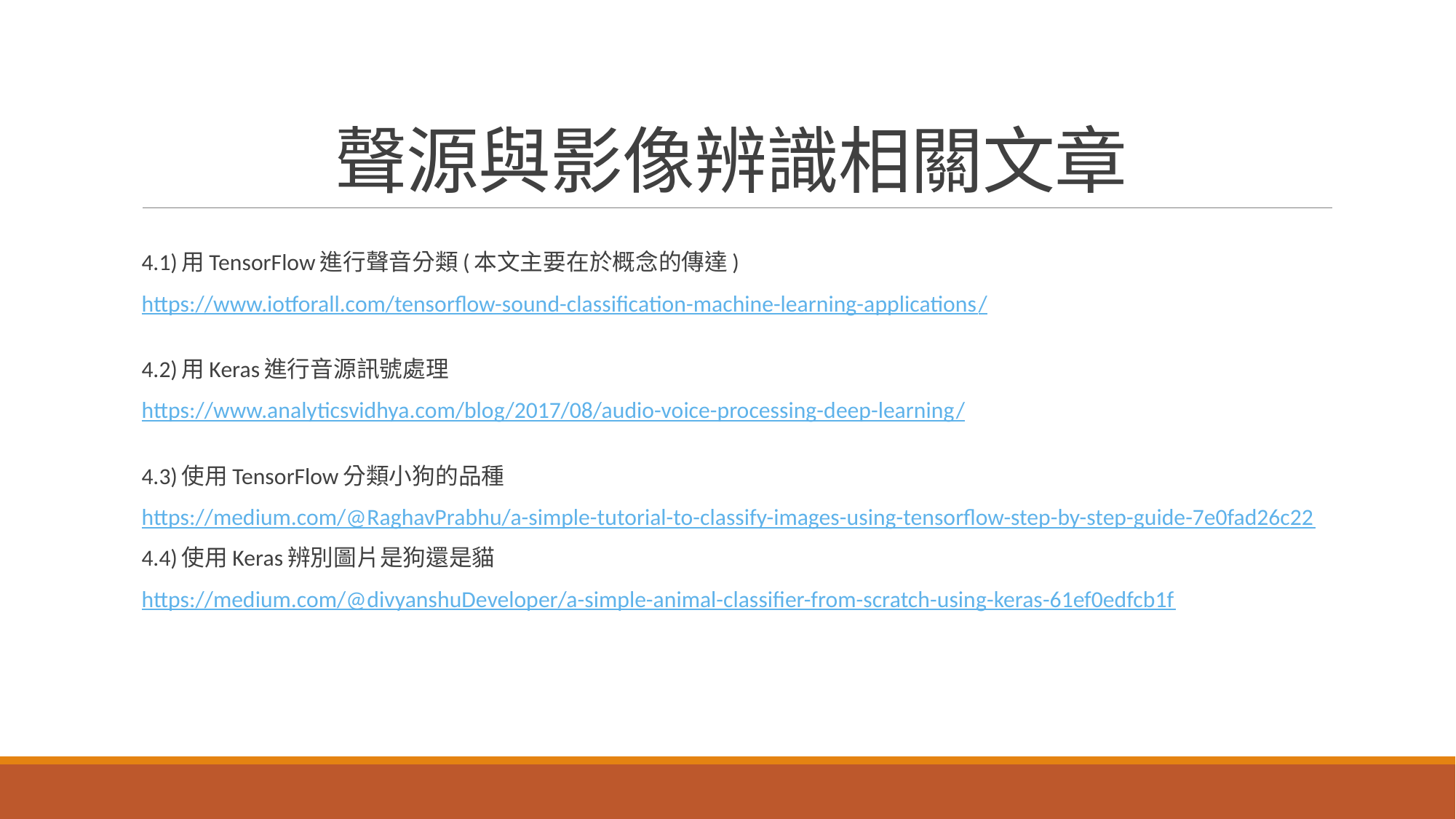

# 聲源與影像辨識相關文章
4.1)用TensorFlow進行聲音分類(本文主要在於概念的傳達)
https://www.iotforall.com/tensorflow-sound-classification-machine-learning-applications/
4.2)用Keras進行音源訊號處理
https://www.analyticsvidhya.com/blog/2017/08/audio-voice-processing-deep-learning/
4.3)使用TensorFlow分類小狗的品種
https://medium.com/@RaghavPrabhu/a-simple-tutorial-to-classify-images-using-tensorflow-step-by-step-guide-7e0fad26c22
4.4)使用Keras辨別圖片是狗還是貓
https://medium.com/@divyanshuDeveloper/a-simple-animal-classifier-from-scratch-using-keras-61ef0edfcb1f